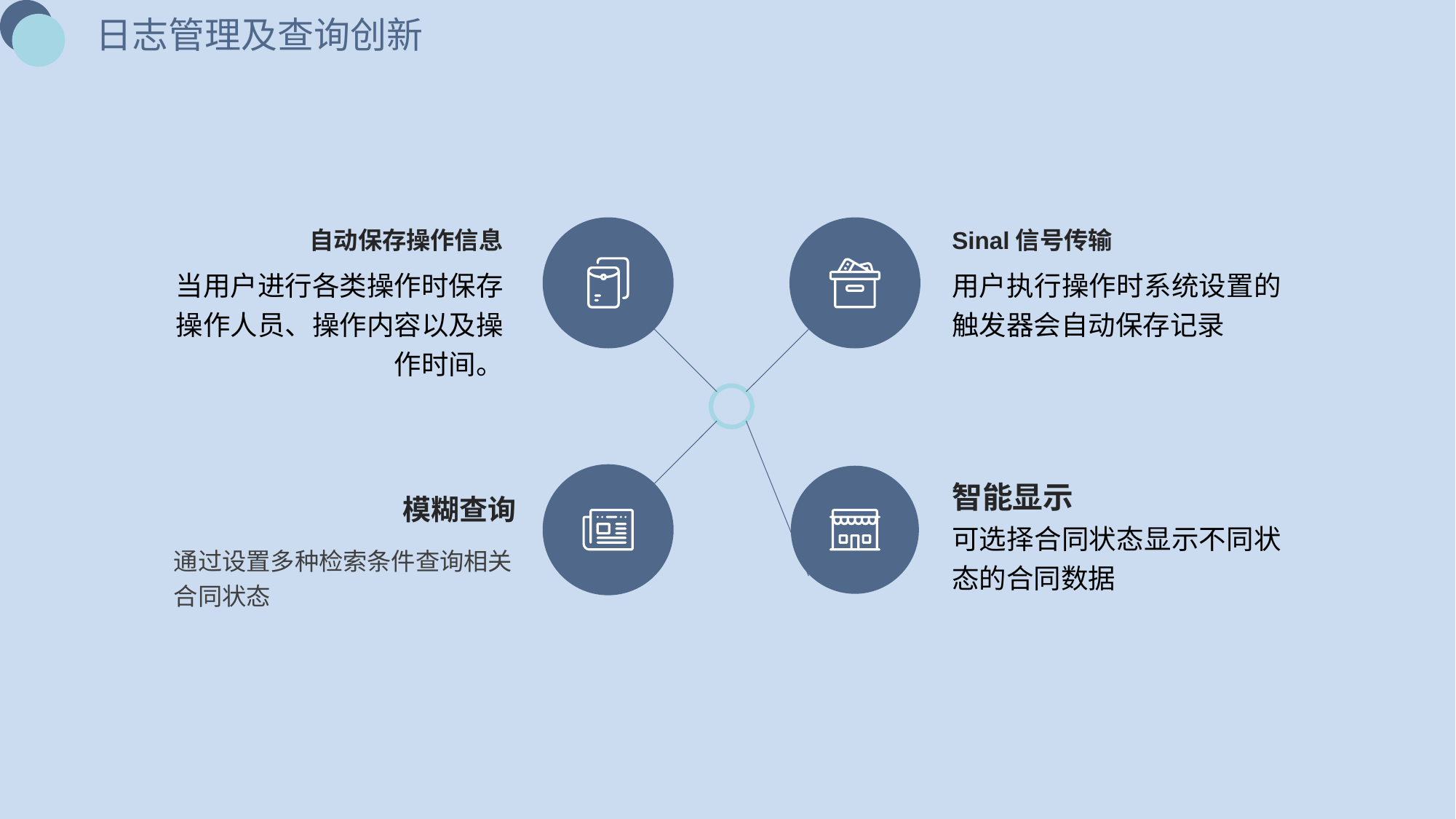

日志管理及查询创新

自动保存操作信息
当用户进行各类操作时保存操作人员、操作内容以及操作时间。
Sinal信号传输
用户执行操作时系统设置的触发器会自动保存记录
智能显示
可选择合同状态显示不同状态的合同数据
模糊查询
通过设置多种检索条件查询相关合同状态